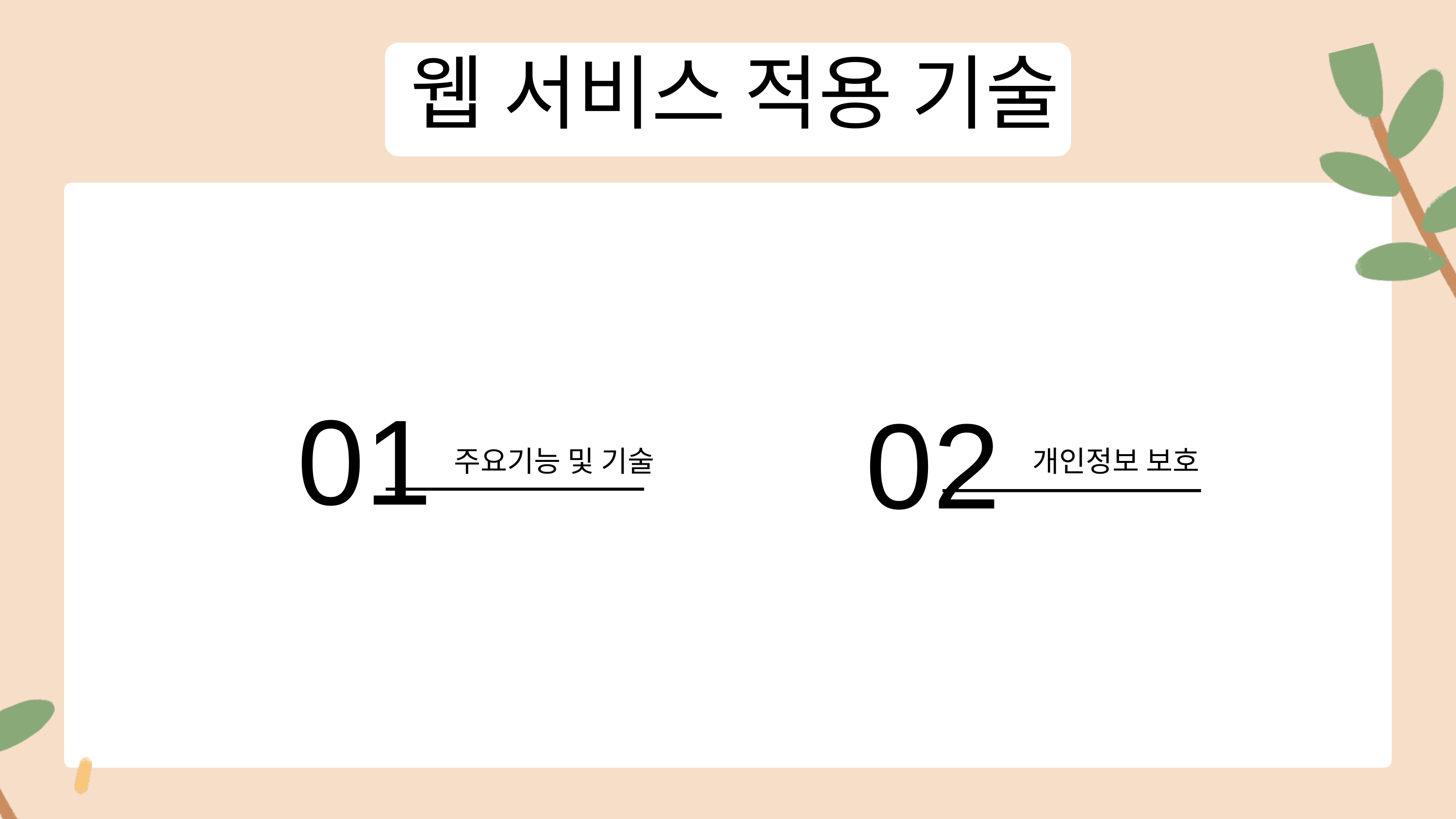

웹 서비스 적용 기술

01
02
주요기능 및 기술
개인정보 보호